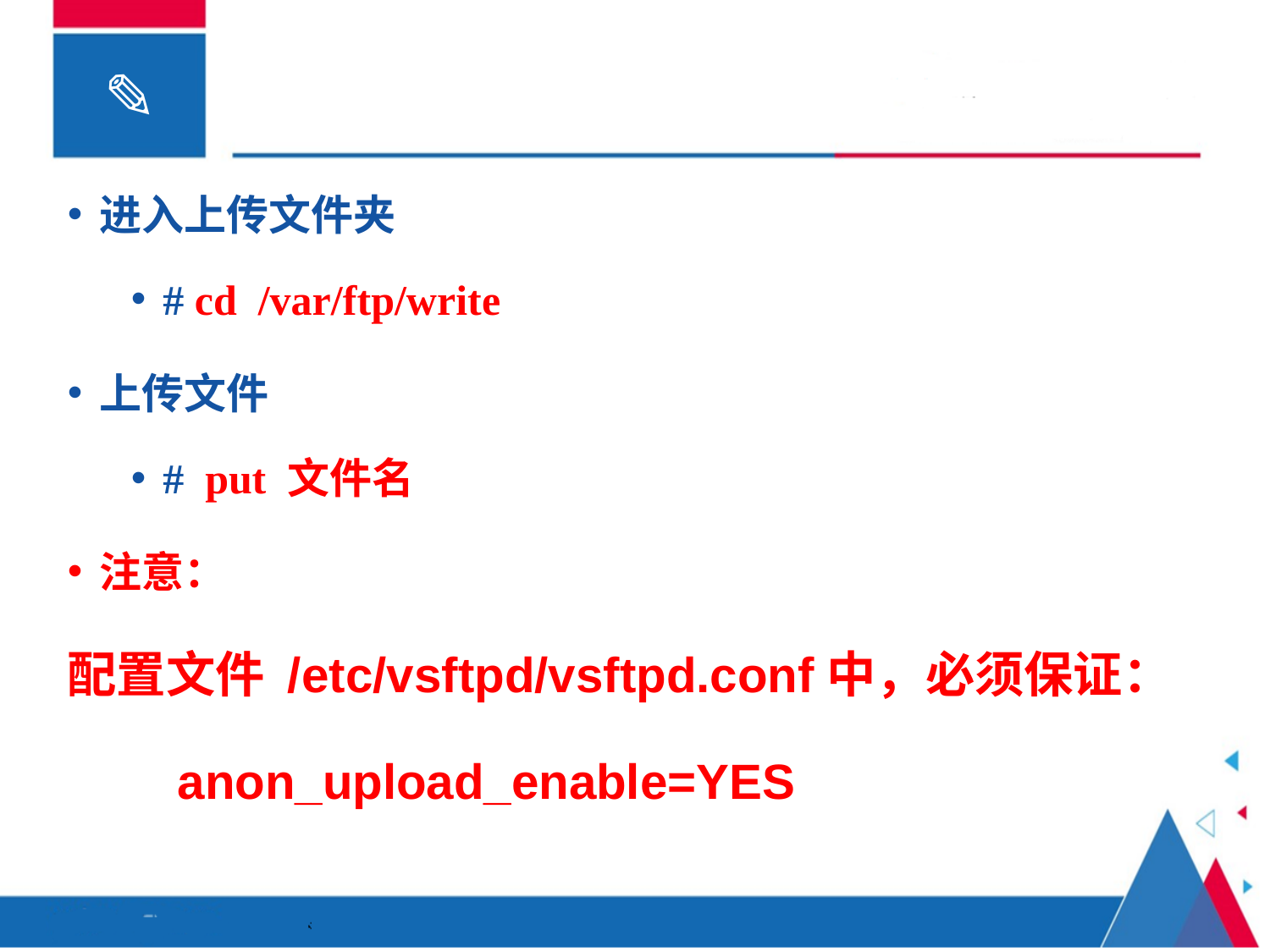

进入上传文件夹
# cd  /var/ftp/write
上传文件
#  put 文件名
注意：
配置文件 /etc/vsftpd/vsftpd.conf中，必须保证：
        anon_upload_enable=YES